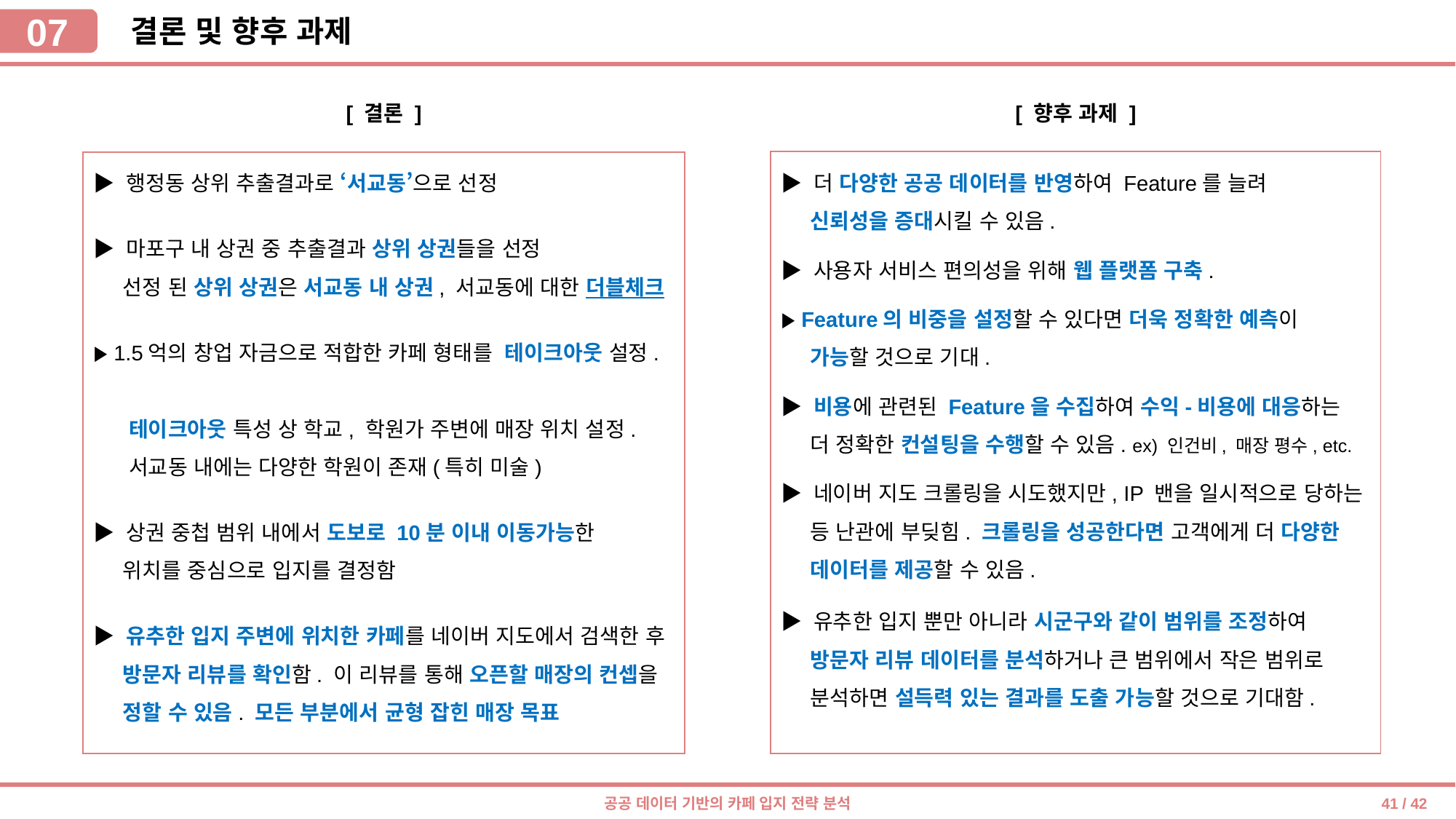

07
결론 및 향후 과제
`
[ 결론 ]
[ 향후 과제 ]
▶ 더 다양한 공공 데이터를 반영하여 Feature를 늘려
    신뢰성을 증대시킬 수 있음.

▶ 사용자 서비스 편의성을 위해 웹 플랫폼 구축.

▶ Feature의 비중을 설정할 수 있다면 더욱 정확한 예측이
    가능할 것으로 기대.

▶ 비용에 관련된 Feature을 수집하여 수익-비용에 대응하는
    더 정확한 컨설팅을 수행할 수 있음. ex) 인건비, 매장 평수, etc.

▶ 네이버 지도 크롤링을 시도했지만, IP 밴을 일시적으로 당하는
    등 난관에 부딪힘. 크롤링을 성공한다면 고객에게 더 다양한
    데이터를 제공할 수 있음.

▶ 유추한 입지 뿐만 아니라 시군구와 같이 범위를 조정하여
    방문자 리뷰 데이터를 분석하거나 큰 범위에서 작은 범위로
    분석하면 설득력 있는 결과를 도출 가능할 것으로 기대함.

▶ 행정동 상위 추출결과로 ‘서교동’으로 선정

▶ 마포구 내 상권 중 추출결과 상위 상권들을 선정
    선정 된 상위 상권은 서교동 내 상권, 서교동에 대한 더블체크

▶ 1.5억의 창업 자금으로 적합한 카페 형태를  테이크아웃 설정.
     테이크아웃 특성 상 학교, 학원가 주변에 매장 위치 설정.
     서교동 내에는 다양한 학원이 존재(특히 미술)

▶ 상권 중첩 범위 내에서 도보로 10분 이내 이동가능한
    위치를 중심으로 입지를 결정함

▶ 유추한 입지 주변에 위치한 카페를 네이버 지도에서 검색한 후
    방문자 리뷰를 확인함. 이 리뷰를 통해 오픈할 매장의 컨셉을
    정할 수 있음. 모든 부분에서 균형 잡힌 매장 목표

`